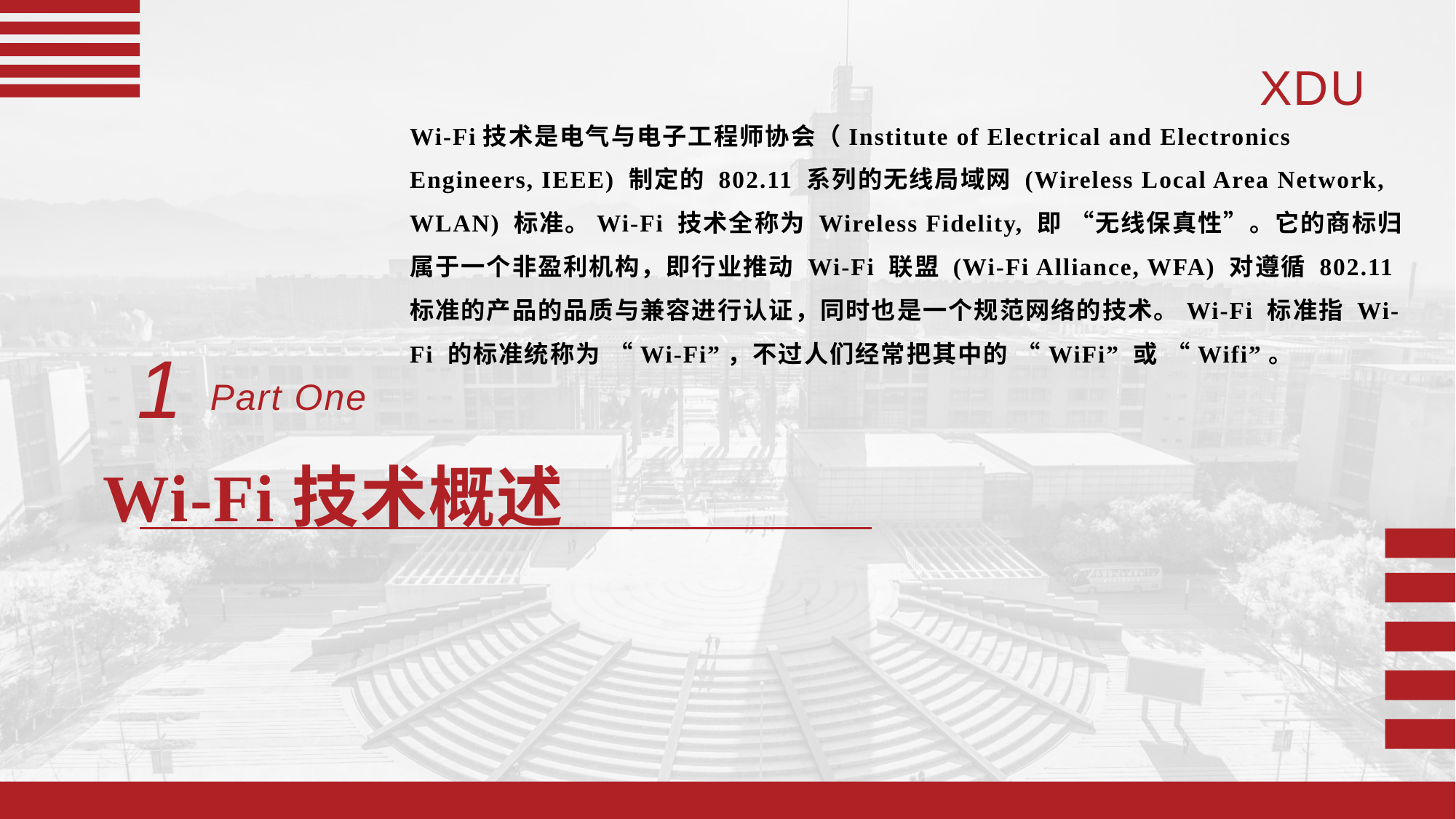

Wi-Fi技术是电气与电子工程师协会（Institute of Electrical and Electronics Engineers, IEEE) 制定的 802.11 系列的无线局域网 (Wireless Local Area Network, WLAN) 标准。Wi-Fi 技术全称为 Wireless Fidelity, 即 “无线保真性”。它的商标归属于一个非盈利机构，即行业推动 Wi-Fi 联盟 (Wi-Fi Alliance, WFA) 对遵循 802.11 标准的产品的品质与兼容进行认证，同时也是一个规范网络的技术。Wi-Fi 标准指 Wi-Fi 的标准统称为 “Wi-Fi”，不过人们经常把其中的 “WiFi” 或 “Wifi”。
1
Part One
Wi-Fi技术概述